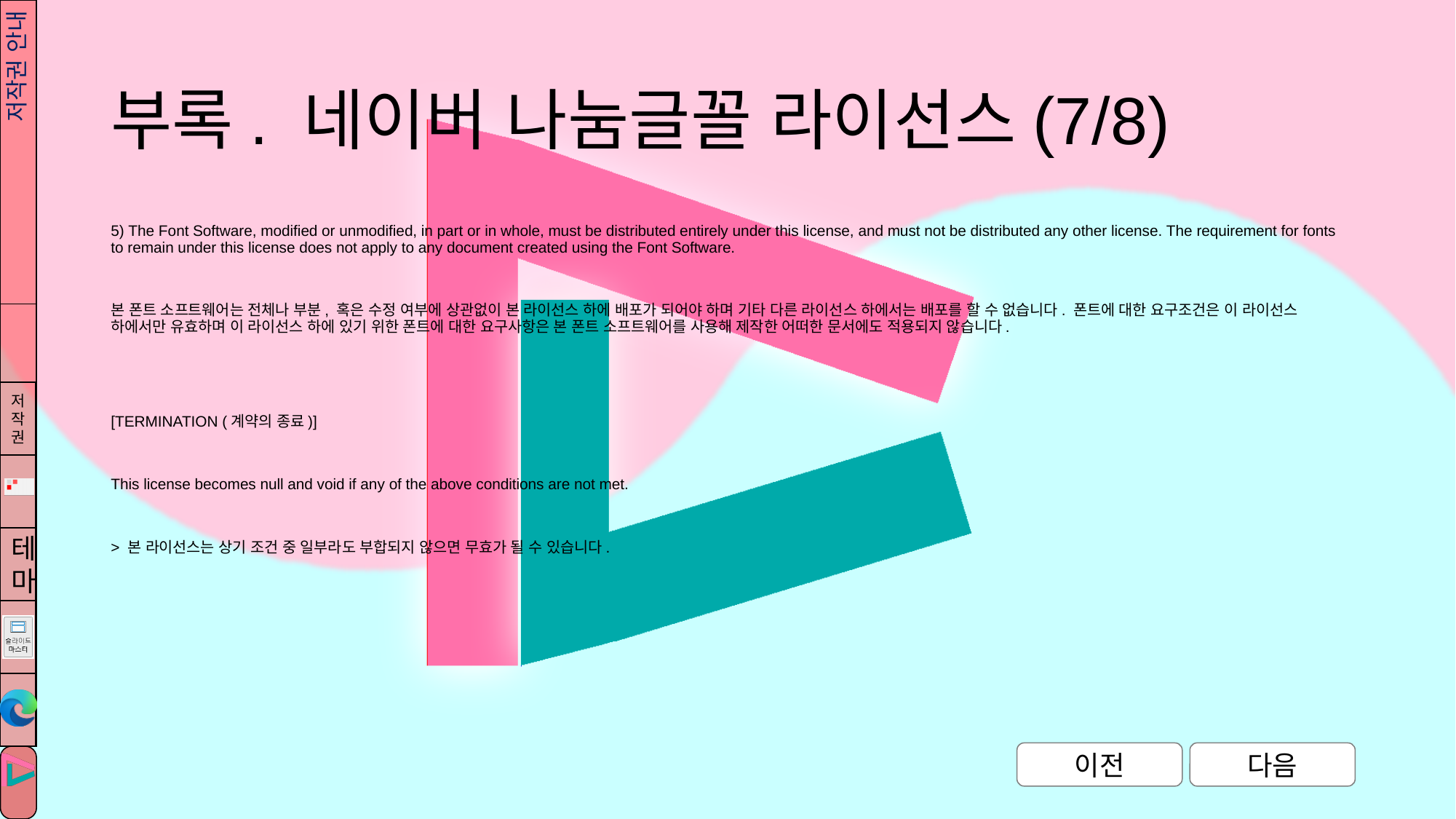

# 부록. 네이버 나눔글꼴 라이선스(7/8)
저작권 안내

5) The Font Software, modified or unmodified, in part or in whole, must be distributed entirely under this license, and must not be distributed any other license. The requirement for fonts to remain under this license does not apply to any document created using the Font Software.

본 폰트 소프트웨어는 전체나 부분, 혹은 수정 여부에 상관없이 본 라이선스 하에 배포가 되어야 하며 기타 다른 라이선스 하에서는 배포를 할 수 없습니다. 폰트에 대한 요구조건은 이 라이선스 하에서만 유효하며 이 라이선스 하에 있기 위한 폰트에 대한 요구사항은 본 폰트 소프트웨어를 사용해 제작한 어떠한 문서에도 적용되지 않습니다.

[TERMINATION (계약의 종료)]

This license becomes null and void if any of the above conditions are not met.

> 본 라이선스는 상기 조건 중 일부라도 부합되지 않으면 무효가 될 수 있습니다.